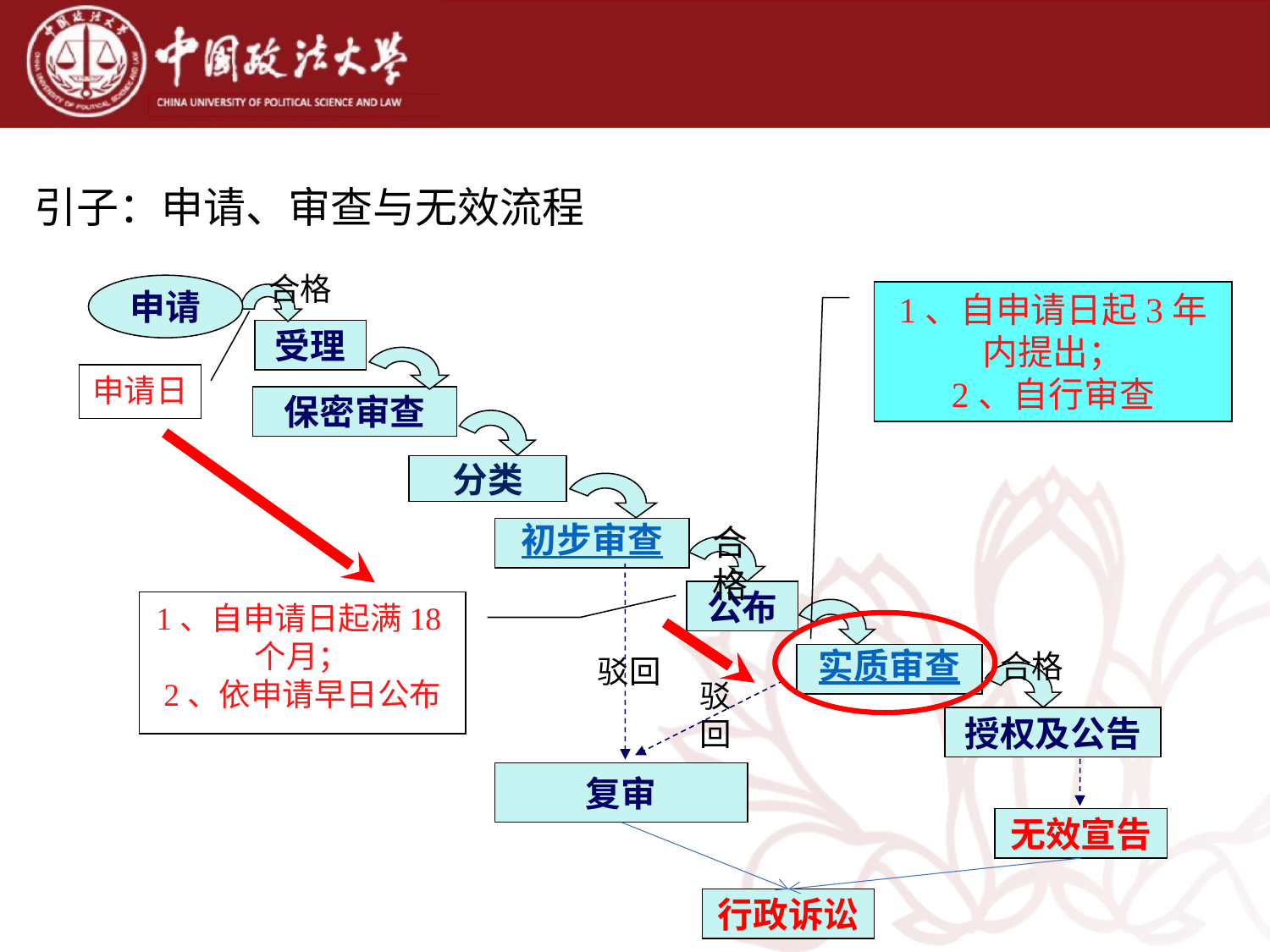

引子：申请、审查与无效流程

合格
申请

1、自申请日起3年内提出；
2、自行审查

受理

申请日
保密审查

分类

合格
初步审查

公布
1、自申请日起满18个月；
2、依申请早日公布

合格
实质审查
驳回

驳回

授权及公告

复审
无效宣告
行政诉讼